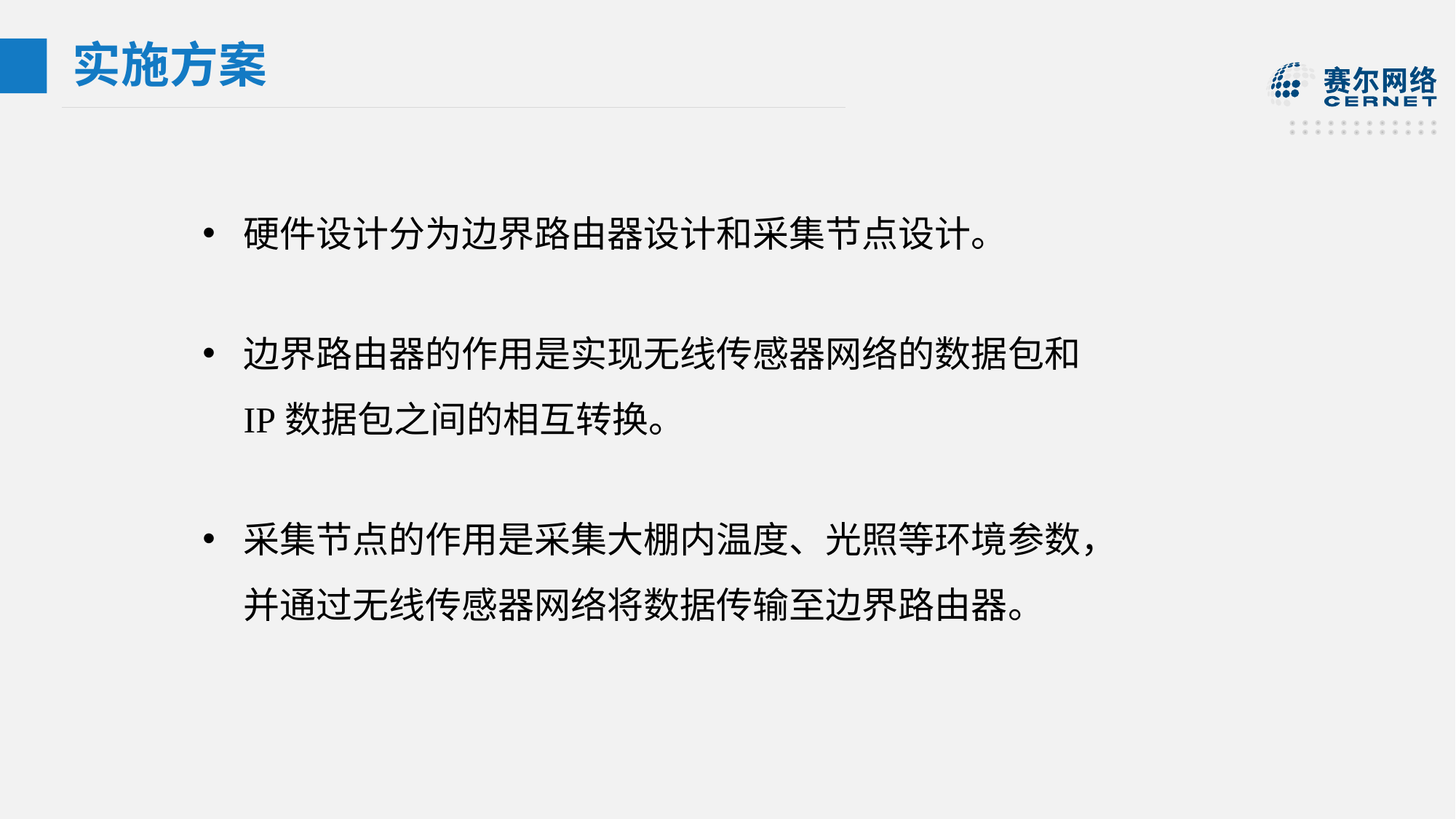

实施方案

硬件设计分为边界路由器设计和采集节点设计。

边界路由器的作用是实现无线传感器网络的数据包和IP数据包之间的相互转换。

采集节点的作用是采集大棚内温度、光照等环境参数，并通过无线传感器网络将数据传输至边界路由器。